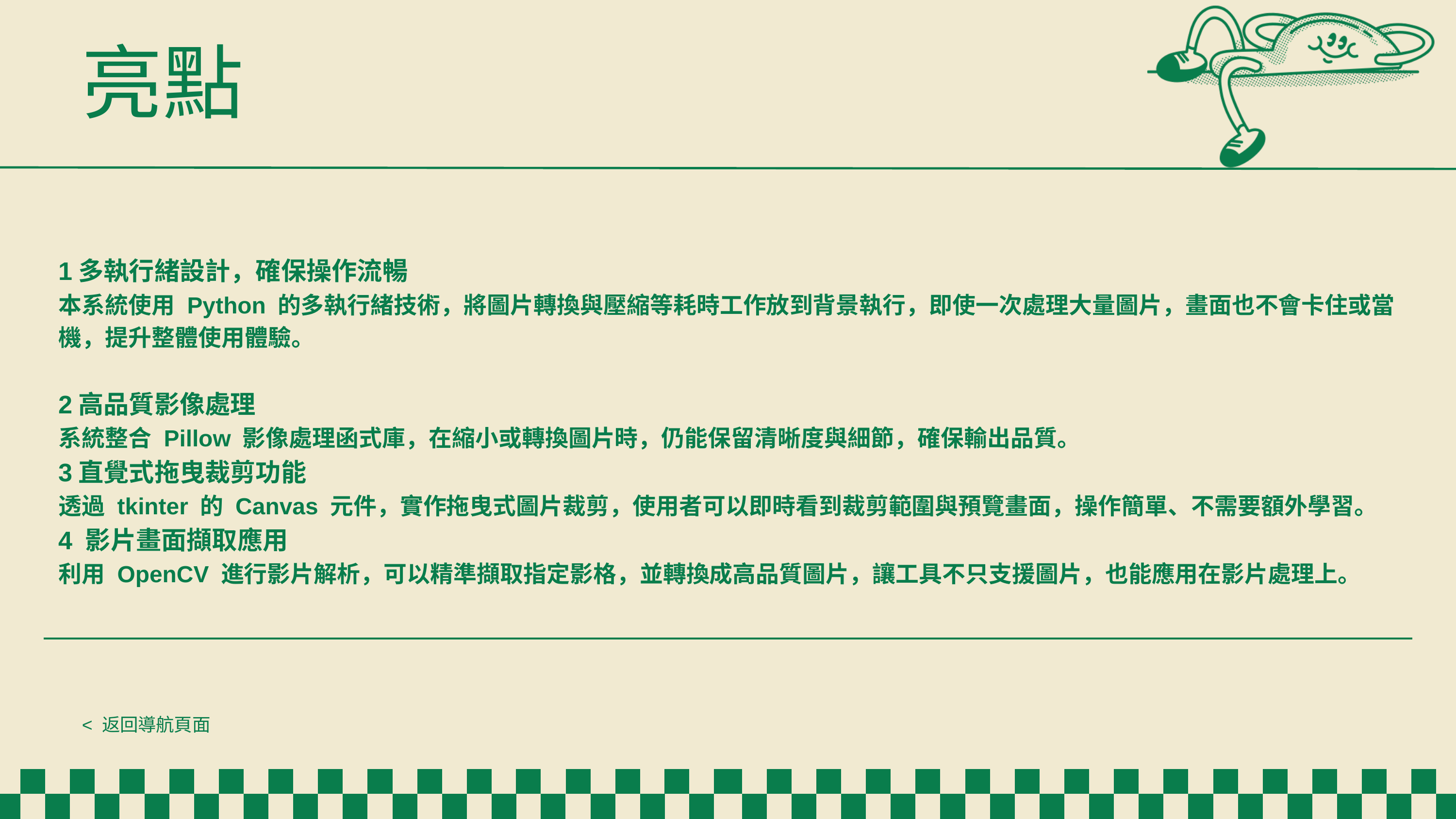

亮點

| 1多執行緒設計，確保操作流暢 本系統使用 Python 的多執行緒技術，將圖片轉換與壓縮等耗時工作放到背景執行，即使一次處理大量圖片，畫面也不會卡住或當機，提升整體使用體驗。 2高品質影像處理 系統整合 Pillow 影像處理函式庫，在縮小或轉換圖片時，仍能保留清晰度與細節，確保輸出品質。 3直覺式拖曳裁剪功能 透過 tkinter 的 Canvas 元件，實作拖曳式圖片裁剪，使用者可以即時看到裁剪範圍與預覽畫面，操作簡單、不需要額外學習。 4 影片畫面擷取應用 利用 OpenCV 進行影片解析，可以精準擷取指定影格，並轉換成高品質圖片，讓工具不只支援圖片，也能應用在影片處理上。 |
| --- |
< 返回導航頁面